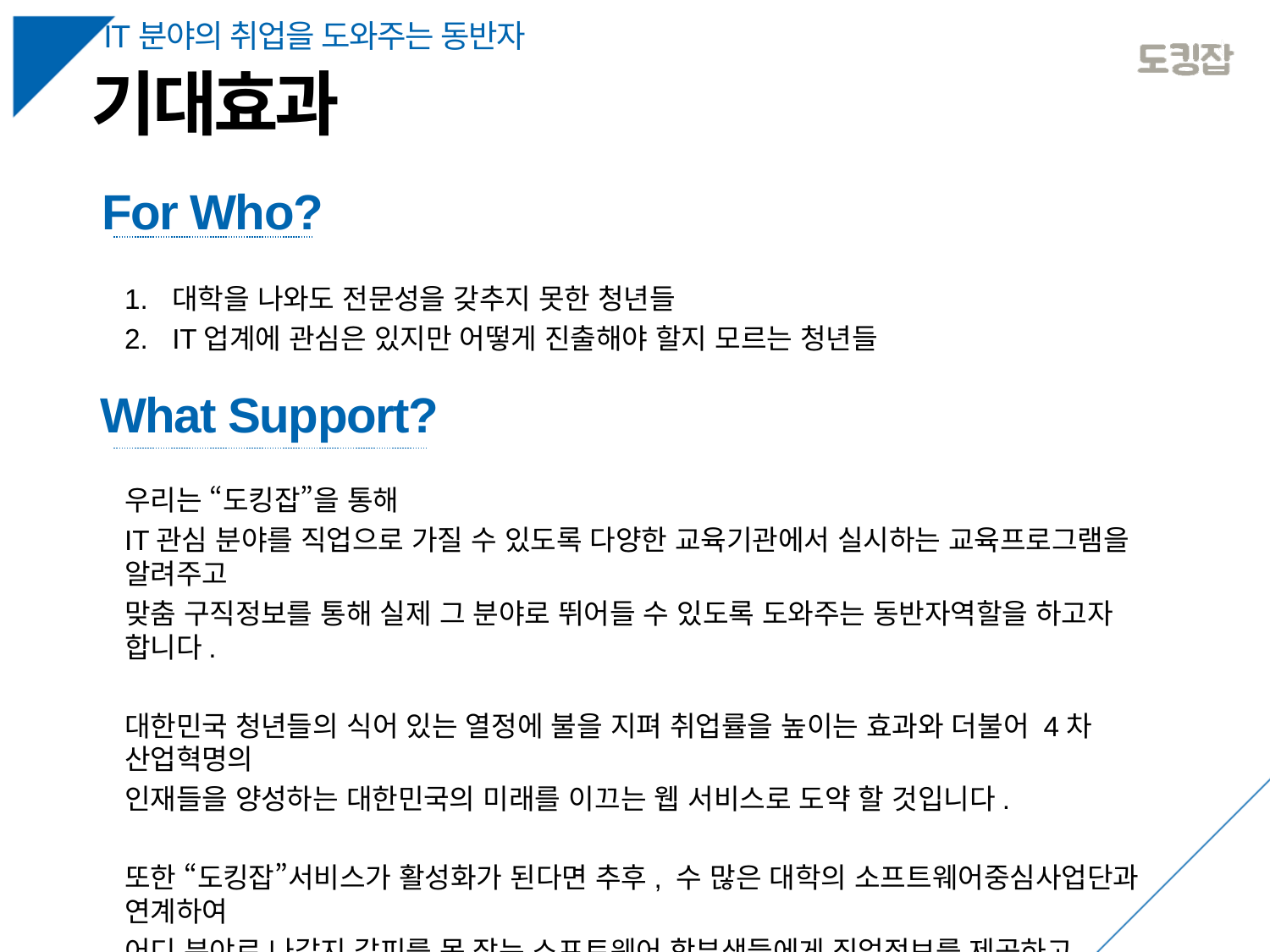

IT분야의 취업을 도와주는 동반자
기대효과
For Who?
대학을 나와도 전문성을 갖추지 못한 청년들
IT업계에 관심은 있지만 어떻게 진출해야 할지 모르는 청년들
What Support?
우리는 “도킹잡”을 통해
IT관심 분야를 직업으로 가질 수 있도록 다양한 교육기관에서 실시하는 교육프로그램을 알려주고
맞춤 구직정보를 통해 실제 그 분야로 뛰어들 수 있도록 도와주는 동반자역할을 하고자 합니다.

대한민국 청년들의 식어 있는 열정에 불을 지펴 취업률을 높이는 효과와 더불어 4차 산업혁명의
인재들을 양성하는 대한민국의 미래를 이끄는 웹 서비스로 도약 할 것입니다.

또한 “도킹잡”서비스가 활성화가 된다면 추후, 수 많은 대학의 소프트웨어중심사업단과 연계하여
어디 분야로 나갈지 갈피를 못 잡는 소프트웨어 학부생들에게 직업정보를 제공하고
관심분야를 찾게 해주어 6개월의 장기인턴과정과 연계하여 교육기관에서 자신의 관심 분야를
집중적으로 교육받아 디지털 시대의 리더를 육성하는 데 활용할 수 있습니다.